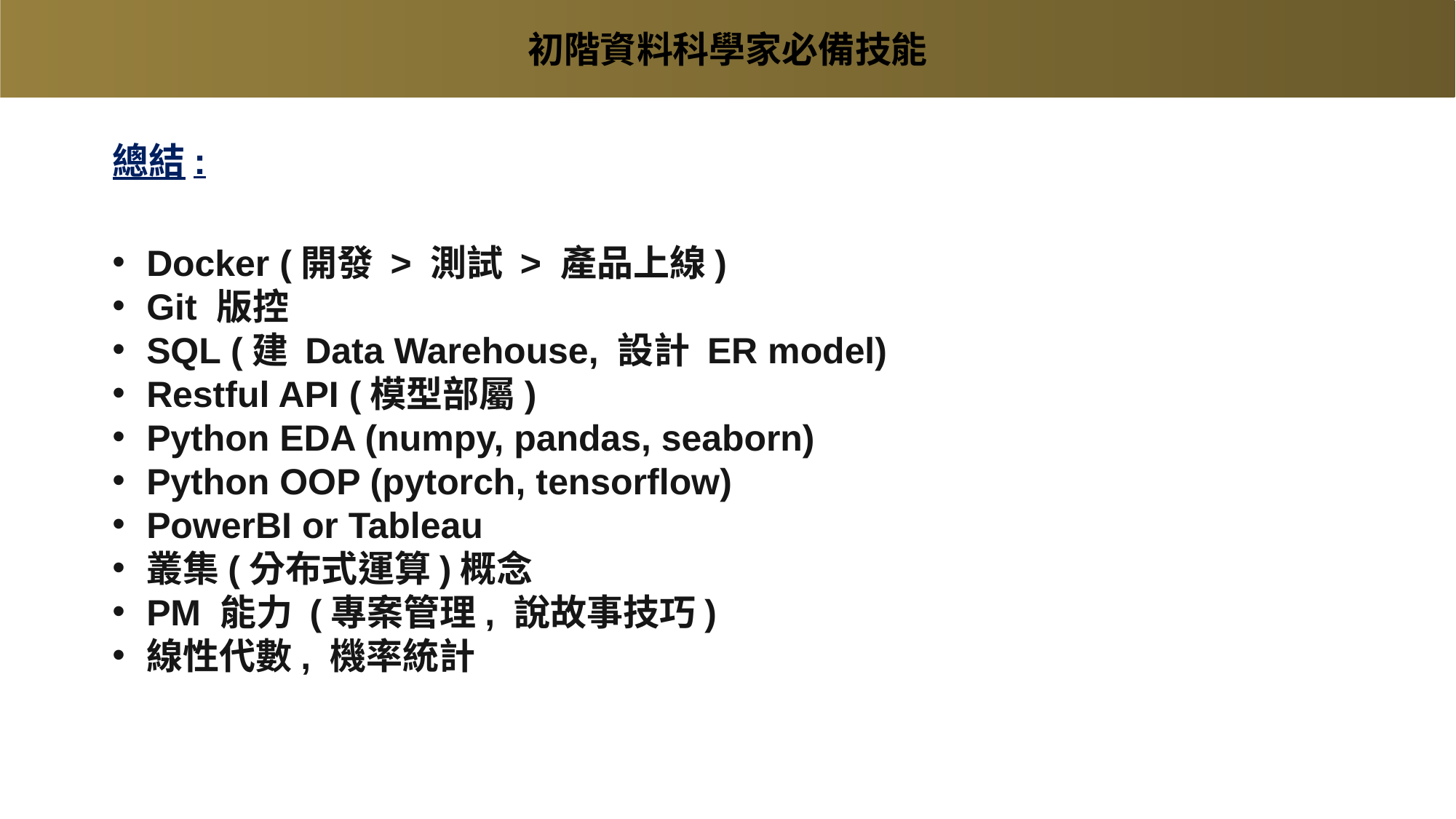

初階資料科學家必備技能
總結:
Docker (開發 > 測試 > 產品上線)
Git 版控
SQL (建 Data Warehouse, 設計 ER model)
Restful API (模型部屬)
Python EDA (numpy, pandas, seaborn)
Python OOP (pytorch, tensorflow)
PowerBI or Tableau
叢集(分布式運算)概念
PM 能力 (專案管理, 說故事技巧)
線性代數, 機率統計